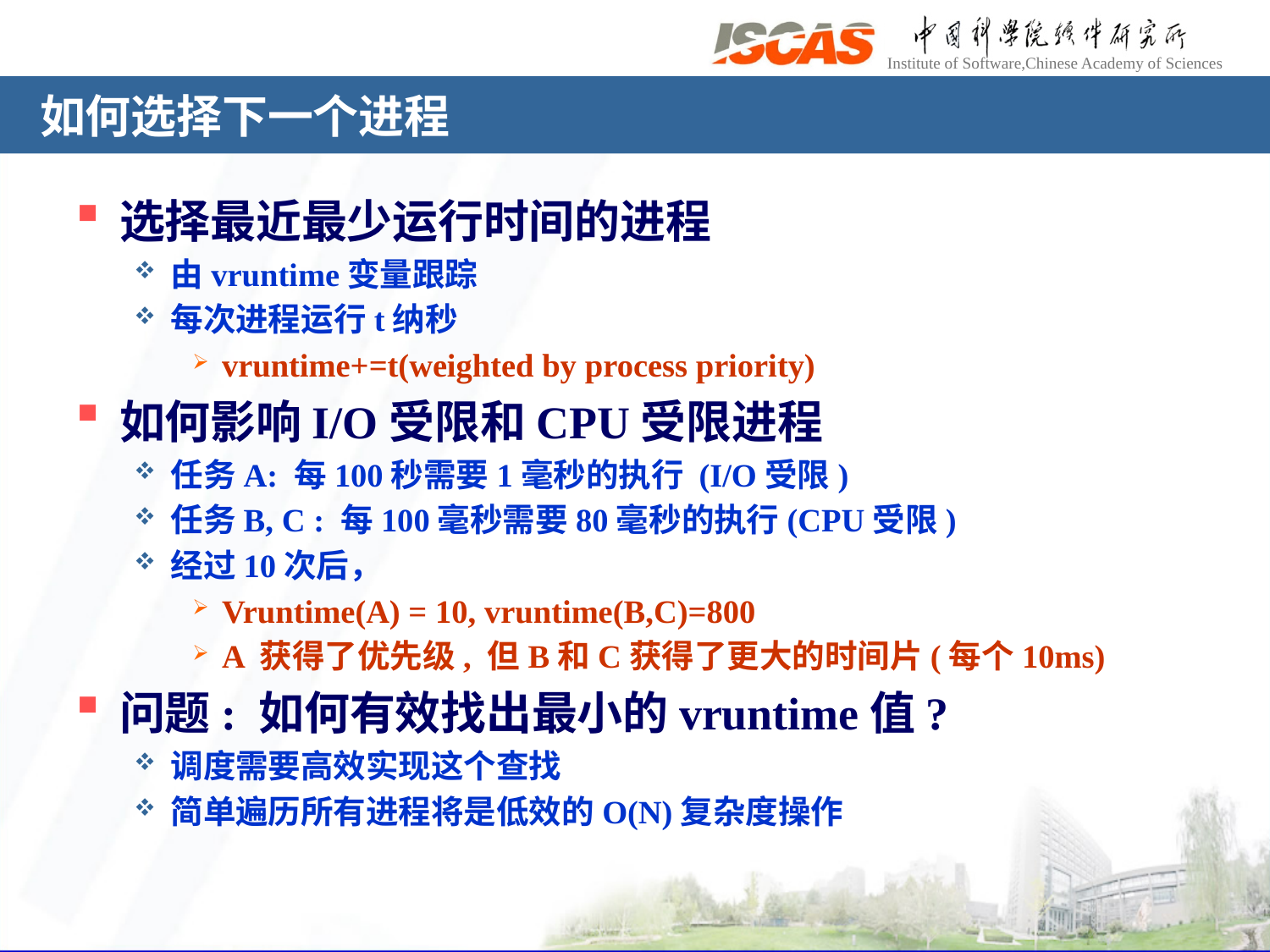

# 如何选择下一个进程
选择最近最少运行时间的进程
由vruntime变量跟踪
每次进程运行t纳秒
vruntime+=t(weighted by process priority)
如何影响I/O受限和CPU受限进程
任务A: 每100秒需要1毫秒的执行 (I/O受限)
任务B, C : 每100毫秒需要80毫秒的执行(CPU受限)
经过10次后，
Vruntime(A) = 10, vruntime(B,C)=800
A 获得了优先级, 但B和C获得了更大的时间片(每个10ms)
问题: 如何有效找出最小的vruntime值?
调度需要高效实现这个查找
简单遍历所有进程将是低效的O(N)复杂度操作